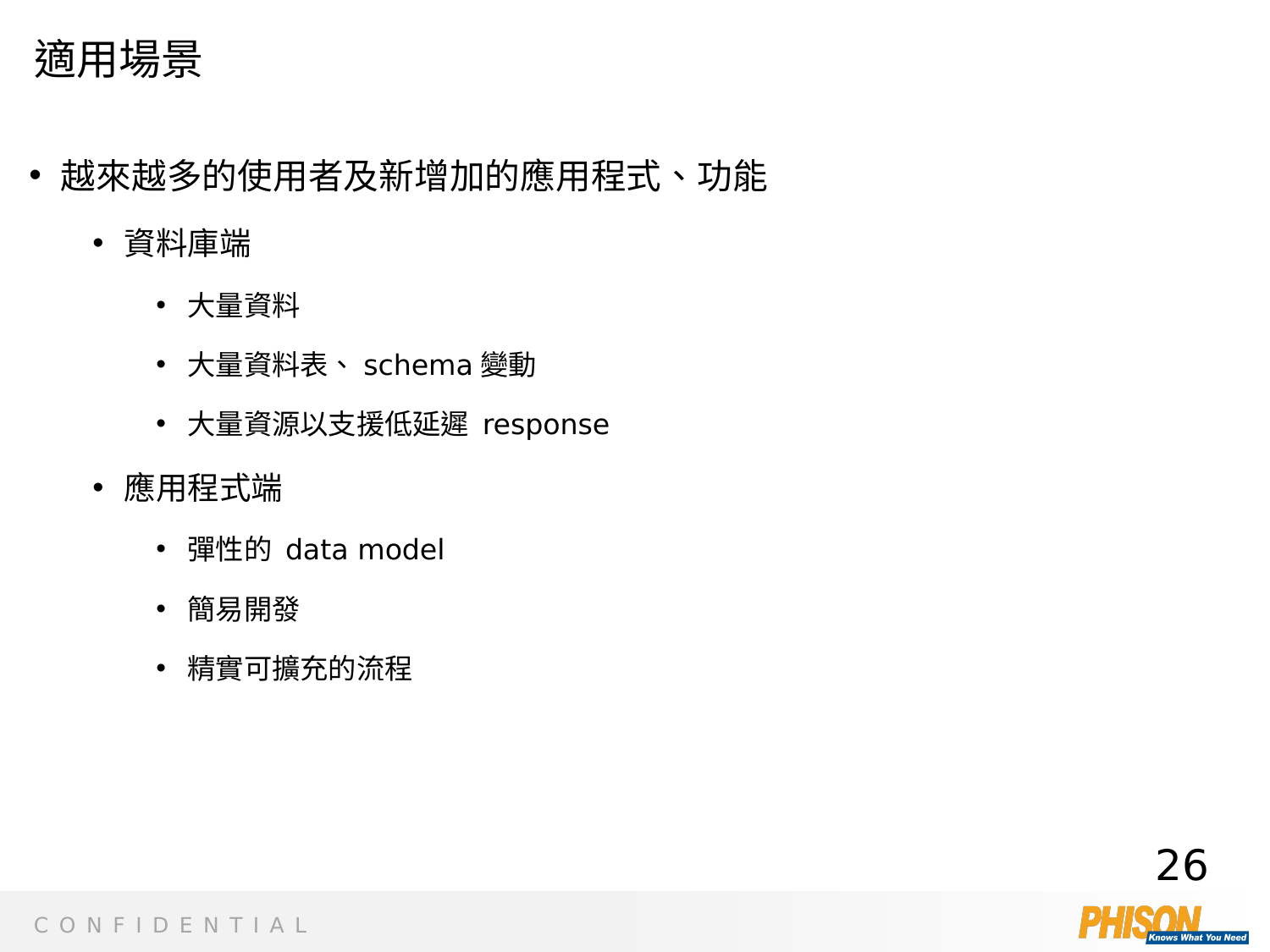

# 適用場景
越來越多的使用者及新增加的應用程式、功能
資料庫端
大量資料
大量資料表、schema變動
大量資源以支援低延遲 response
應用程式端
彈性的 data model
簡易開發
精實可擴充的流程

26